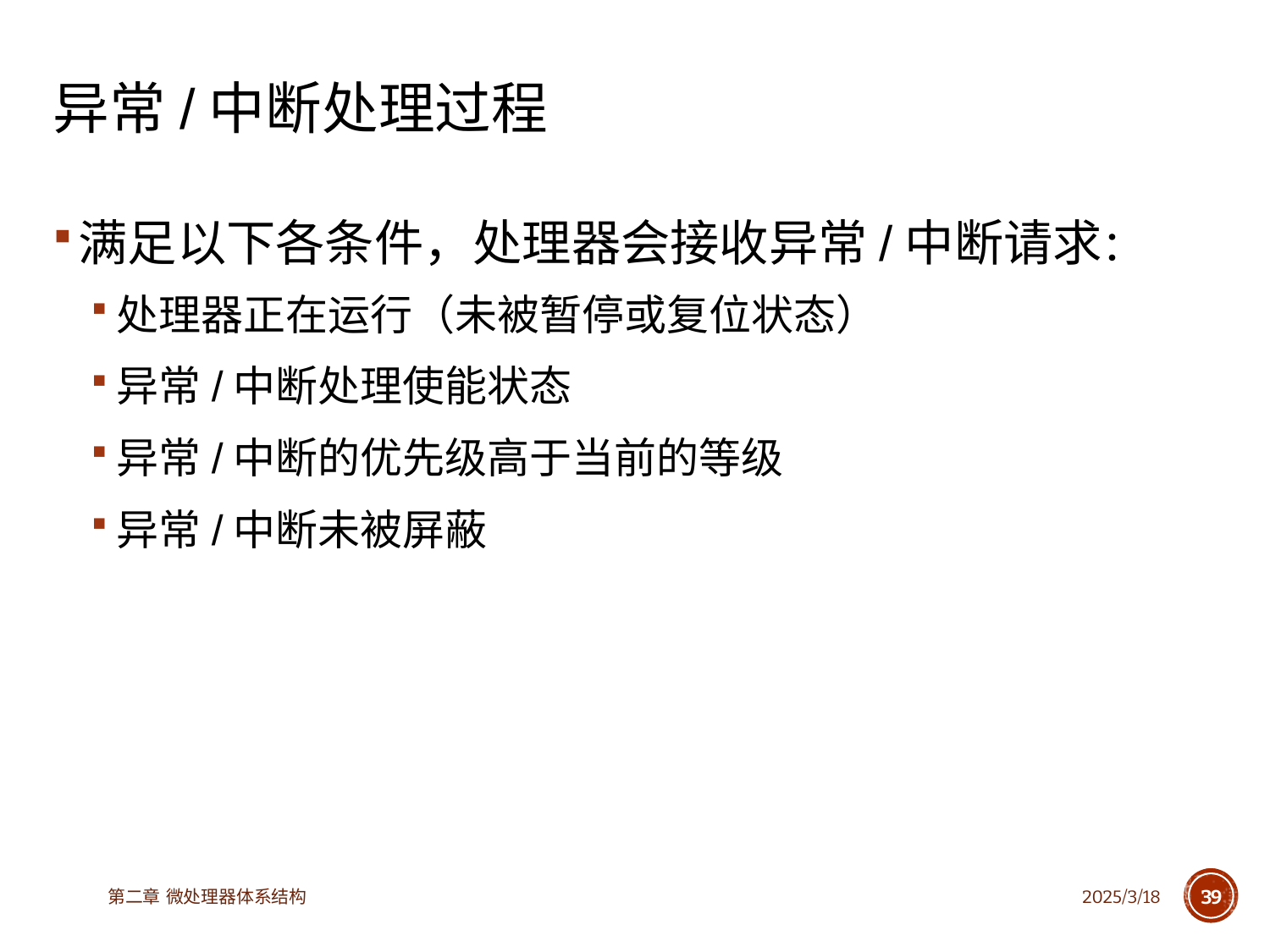

# 异常/中断处理过程
满足以下各条件，处理器会接收异常/中断请求：
处理器正在运行（未被暂停或复位状态）
异常/中断处理使能状态
异常/中断的优先级高于当前的等级
异常/中断未被屏蔽
第二章 微处理器体系结构
2025/3/18
39